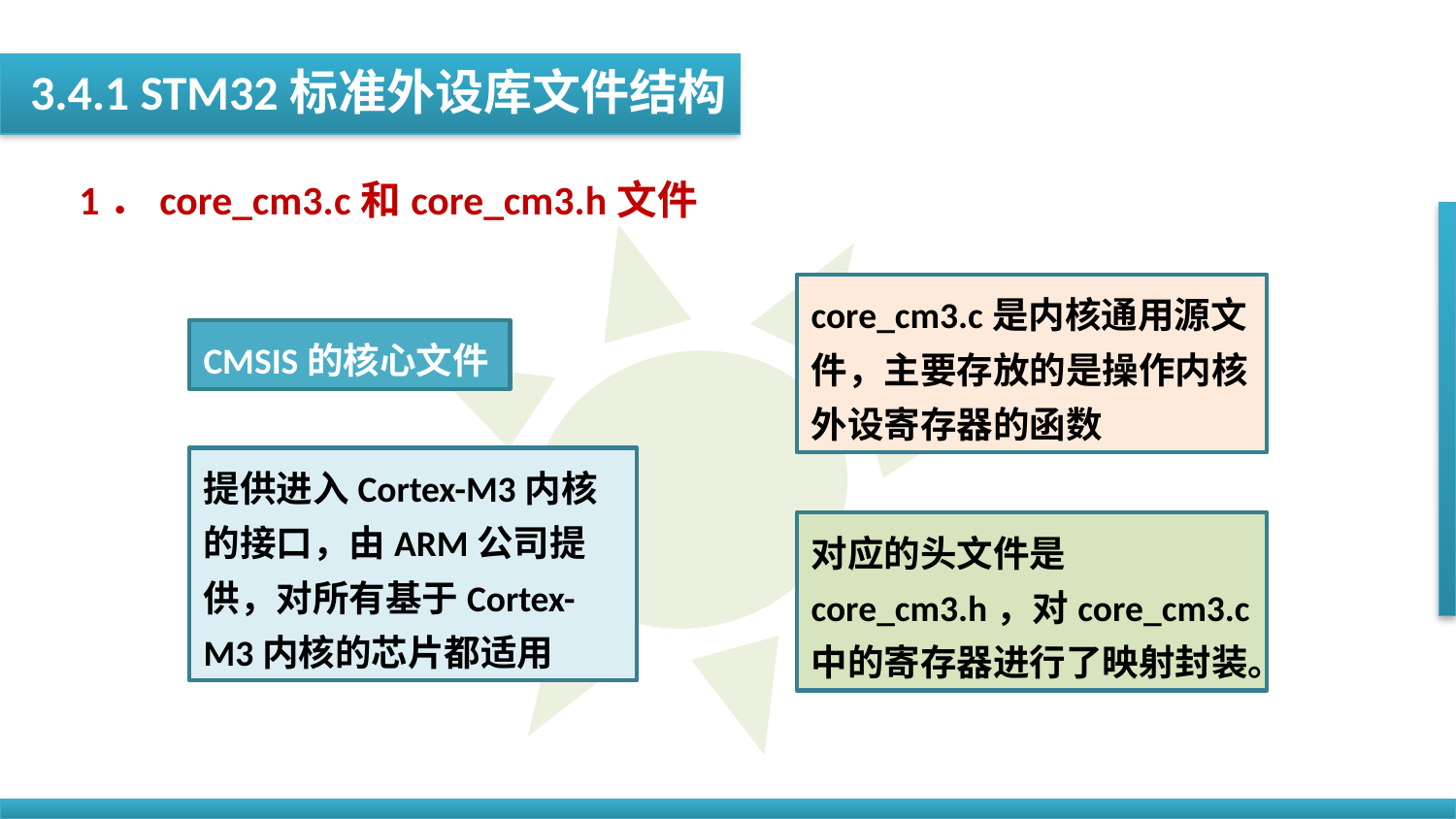

3.4.1 STM32标准外设库文件结构

1．core_cm3.c和core_cm3.h文件

core_cm3.c是内核通用源文件，主要存放的是操作内核外设寄存器的函数
CMSIS的核心文件
提供进入Cortex-M3内核的接口，由ARM公司提供，对所有基于Cortex-M3内核的芯片都适用
对应的头文件是core_cm3.h，对core_cm3.c中的寄存器进行了映射封装。